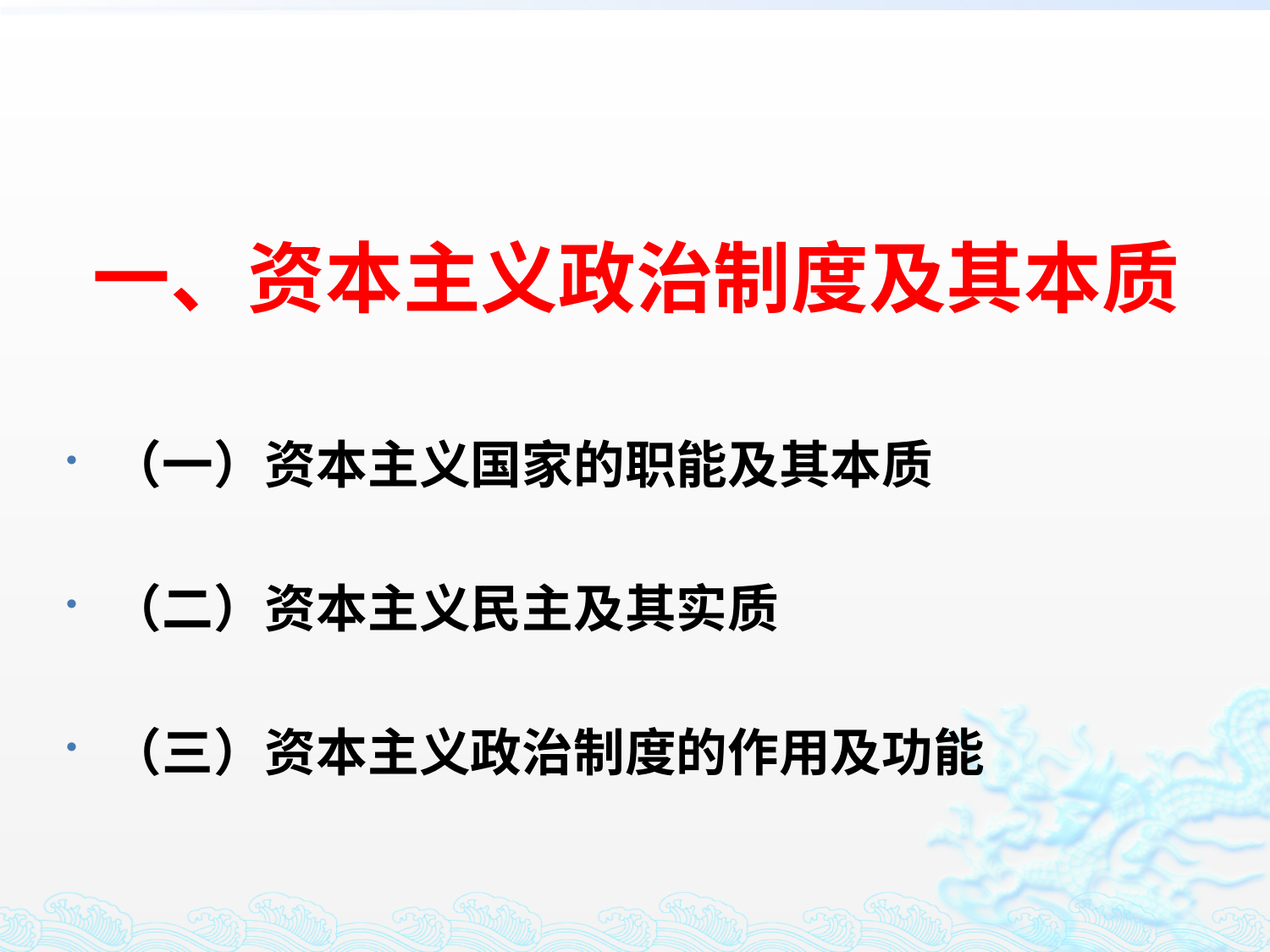

# 一、资本主义政治制度及其本质
（一）资本主义国家的职能及其本质

（二）资本主义民主及其实质

（三）资本主义政治制度的作用及功能